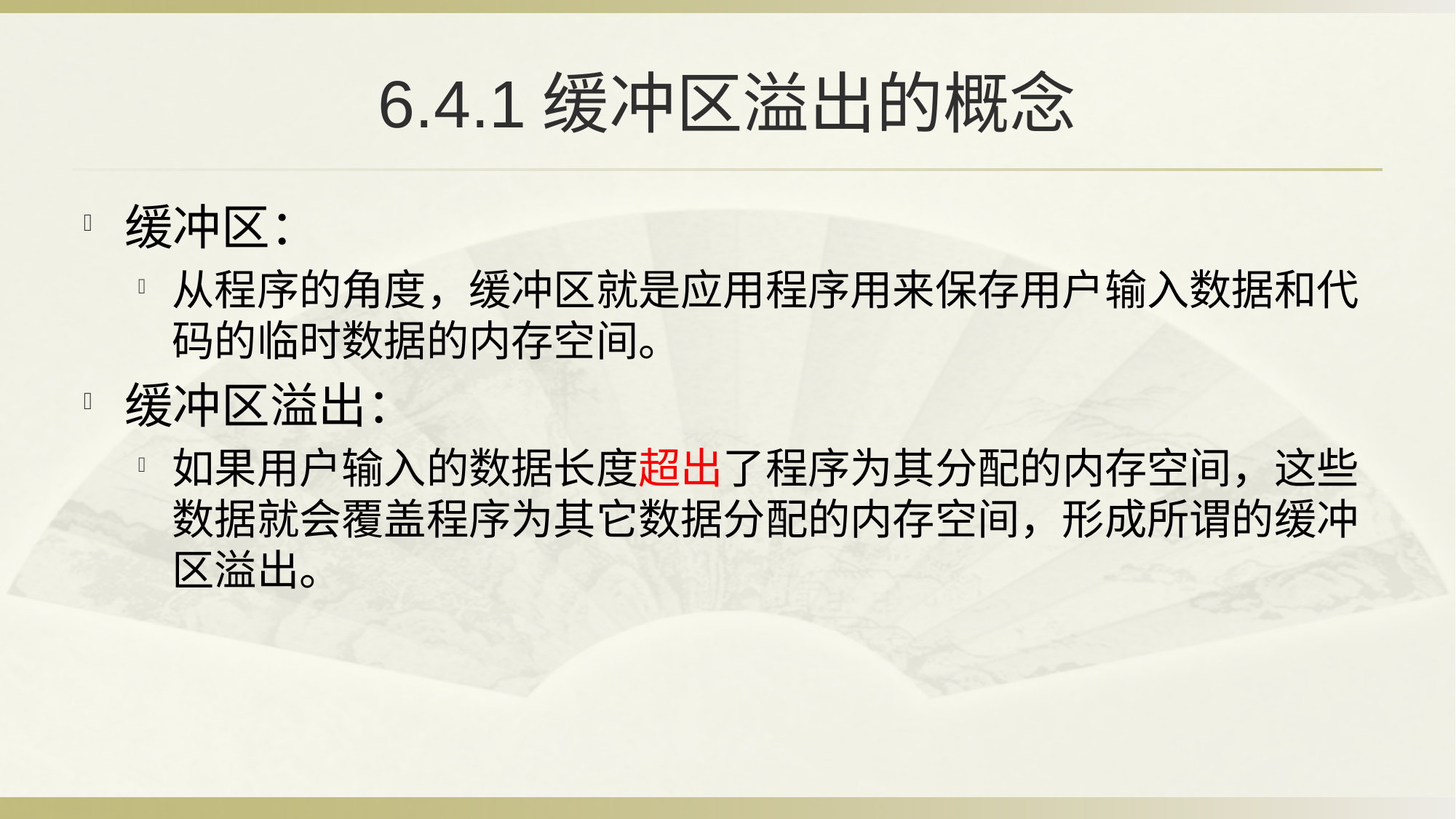

# 6.4.1缓冲区溢出的概念
缓冲区：
从程序的角度，缓冲区就是应用程序用来保存用户输入数据和代码的临时数据的内存空间。
缓冲区溢出：
如果用户输入的数据长度超出了程序为其分配的内存空间，这些数据就会覆盖程序为其它数据分配的内存空间，形成所谓的缓冲区溢出。